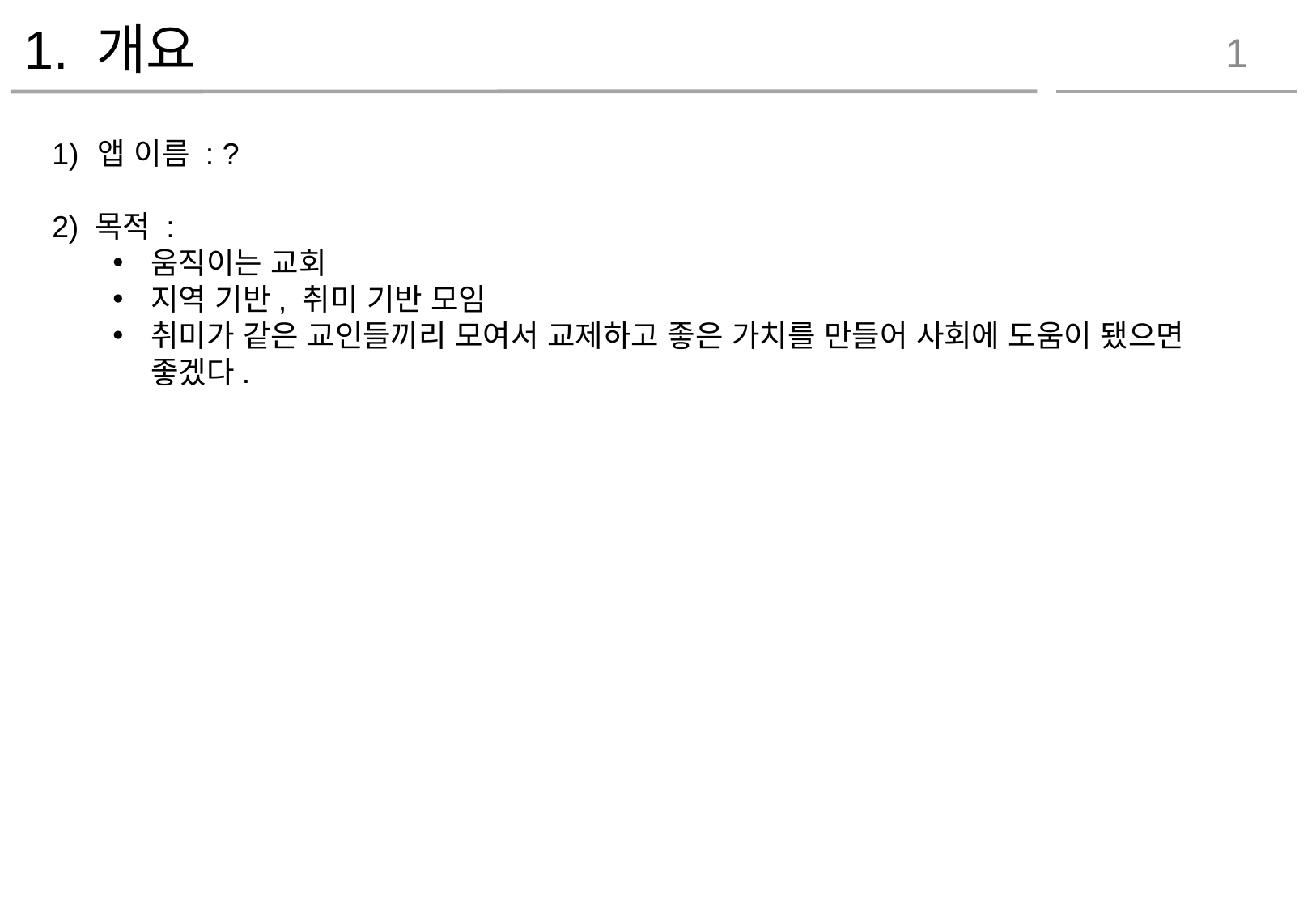

1. 개요
1
앱 이름 : ?

2) 목적 :
움직이는 교회
지역 기반, 취미 기반 모임
취미가 같은 교인들끼리 모여서 교제하고 좋은 가치를 만들어 사회에 도움이 됐으면 좋겠다.